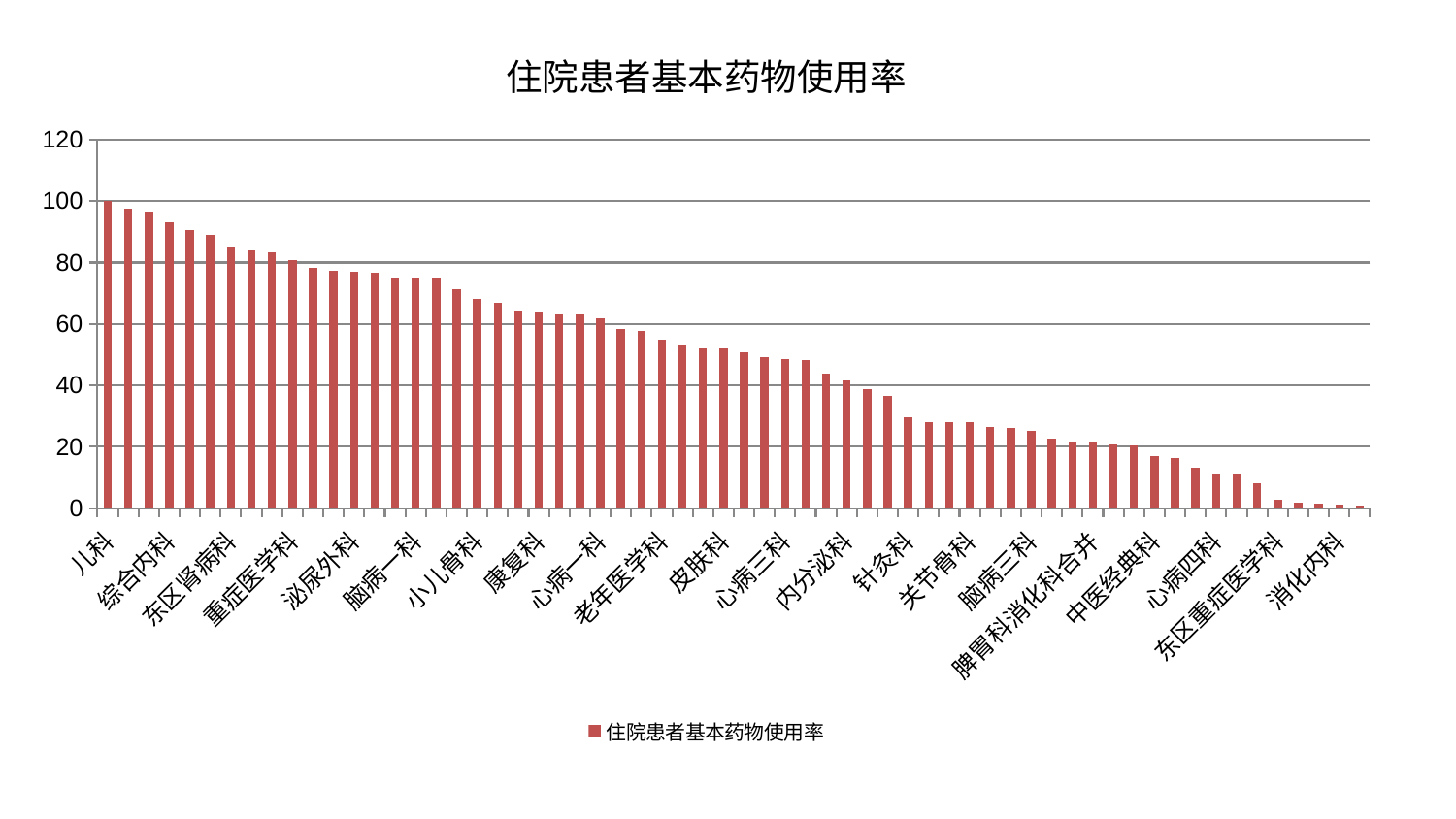

### Chart: 住院患者基本药物使用率

| Category | 住院患者基本药物使用率 |
|---|---|
| 儿科 | 99.99999999999999 |
| 妇二科 | 97.57439107940498 |
| 周围血管科 | 96.57542038748294 |
| 综合内科 | 93.14584067203369 |
| 乳腺甲状腺外科 | 90.67582267537718 |
| 西区重症医学科 | 88.8961211271489 |
| 东区肾病科 | 84.89863280486624 |
| 中医外治中心 | 83.98415583181786 |
| 妇科妇二科合并 | 83.31824293851119 |
| 重症医学科 | 80.85344955019106 |
| 身心医学科 | 78.2580751729923 |
| 美容皮肤科 | 77.32423124959415 |
| 泌尿外科 | 77.08681041069794 |
| 普通外科 | 76.68091184787843 |
| 胸外科 | 75.08670625014686 |
| 脑病一科 | 74.74587267881427 |
| 脾胃病科 | 74.65092426407317 |
| 男科 | 71.47075843421176 |
| 小儿骨科 | 68.24797807314147 |
| 肿瘤内科 | 66.79719476342287 |
| 小儿推拿科 | 64.4042490378326 |
| 康复科 | 63.756553142737225 |
| 运动损伤骨科 | 63.21542010919904 |
| 肾病科 | 62.99084648441961 |
| 心病一科 | 61.81644126068723 |
| 耳鼻喉科 | 58.43699713766827 |
| 心病二科 | 57.71581826883195 |
| 老年医学科 | 54.97763249659886 |
| 微创骨科 | 52.91347958162913 |
| 呼吸内科 | 52.20877774466972 |
| 皮肤科 | 52.0573545119767 |
| 神经外科 | 50.7742041257415 |
| 妇科 | 49.155224785660685 |
| 心病三科 | 48.74891424861159 |
| 肾脏内科 | 48.34506100016815 |
| 肛肠科 | 43.80331153746862 |
| 内分泌科 | 41.5513607117815 |
| 脑病二科 | 38.63389270675322 |
| 口腔科 | 36.63248776009661 |
| 针灸科 | 29.635645613701715 |
| 脊柱骨科 | 28.157067007218632 |
| 神经内科 | 28.005509129904397 |
| 关节骨科 | 27.99324346731711 |
| 显微骨科 | 26.541011999368468 |
| 创伤骨科 | 26.09684585203771 |
| 脑病三科 | 25.2597839214941 |
| 骨科 | 22.75389076898672 |
| 治未病中心 | 21.487105665854603 |
| 脾胃科消化科合并 | 21.38256471504169 |
| 眼科 | 20.84928603860976 |
| 风湿病科 | 20.41268591642581 |
| 中医经典科 | 17.03896001074805 |
| 肝病科 | 16.381284721390326 |
| 肝胆外科 | 13.039517976292 |
| 心病四科 | 11.236417131237383 |
| 产科 | 11.1635699869557 |
| 推拿科 | 8.266639364275553 |
| 东区重症医学科 | 2.66299814441712 |
| 心血管内科 | 1.8733125640996355 |
| 血液科 | 1.641754373960652 |
| 消化内科 | 1.2854147578140551 |
| 医院 | 0.9455137875549964 |
319